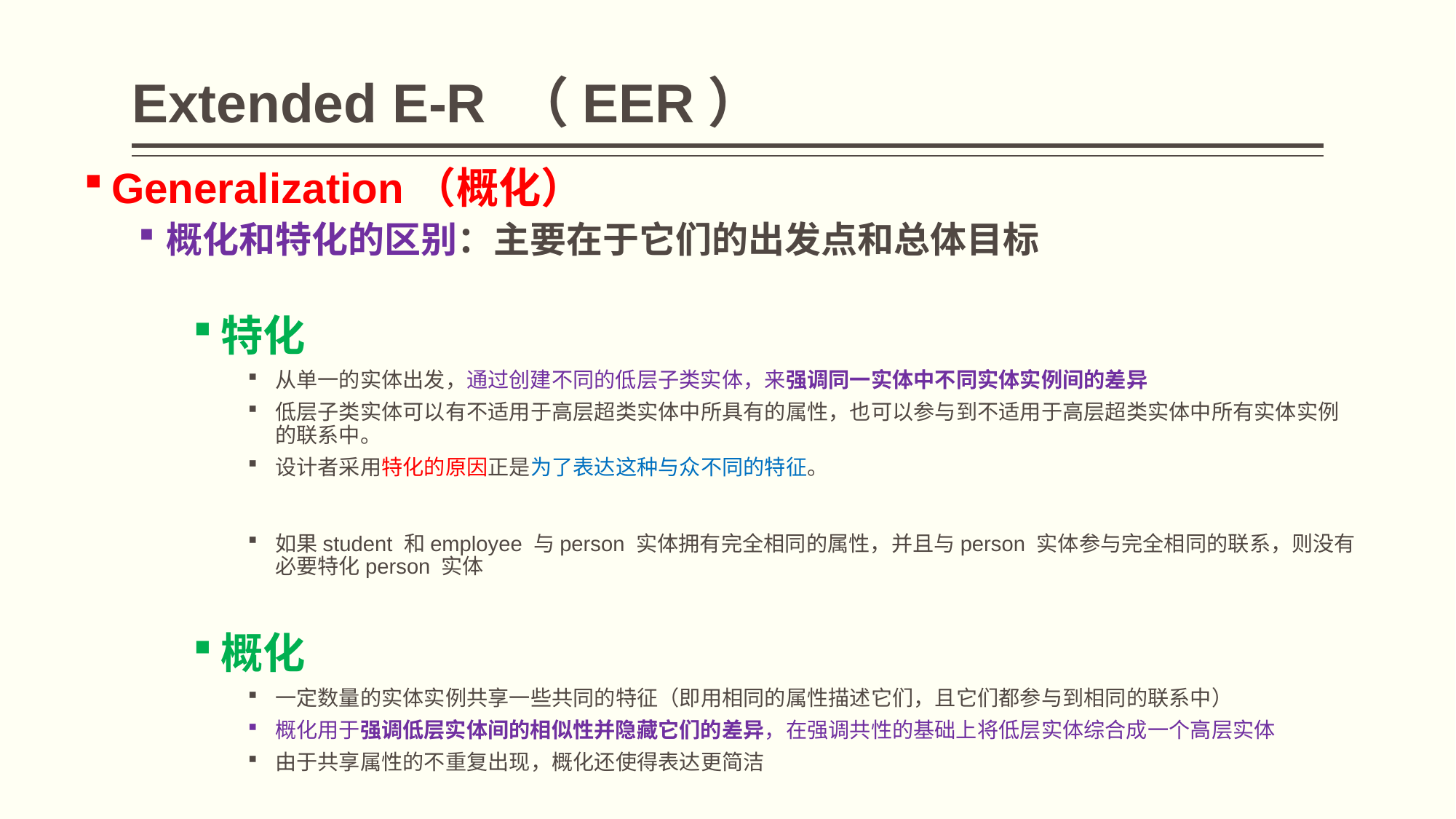

# Extended E-R （EER）
Generalization（概化）
概化和特化的区别：主要在于它们的出发点和总体目标

特化
从单一的实体出发，通过创建不同的低层子类实体，来强调同一实体中不同实体实例间的差异
低层子类实体可以有不适用于高层超类实体中所具有的属性，也可以参与到不适用于高层超类实体中所有实体实例的联系中。
设计者采用特化的原因正是为了表达这种与众不同的特征。

如果student 和employee 与person 实体拥有完全相同的属性，并且与person 实体参与完全相同的联系，则没有必要特化person 实体

概化
一定数量的实体实例共享一些共同的特征（即用相同的属性描述它们，且它们都参与到相同的联系中）
概化用于强调低层实体间的相似性并隐藏它们的差异，在强调共性的基础上将低层实体综合成一个高层实体
由于共享属性的不重复出现，概化还使得表达更简洁